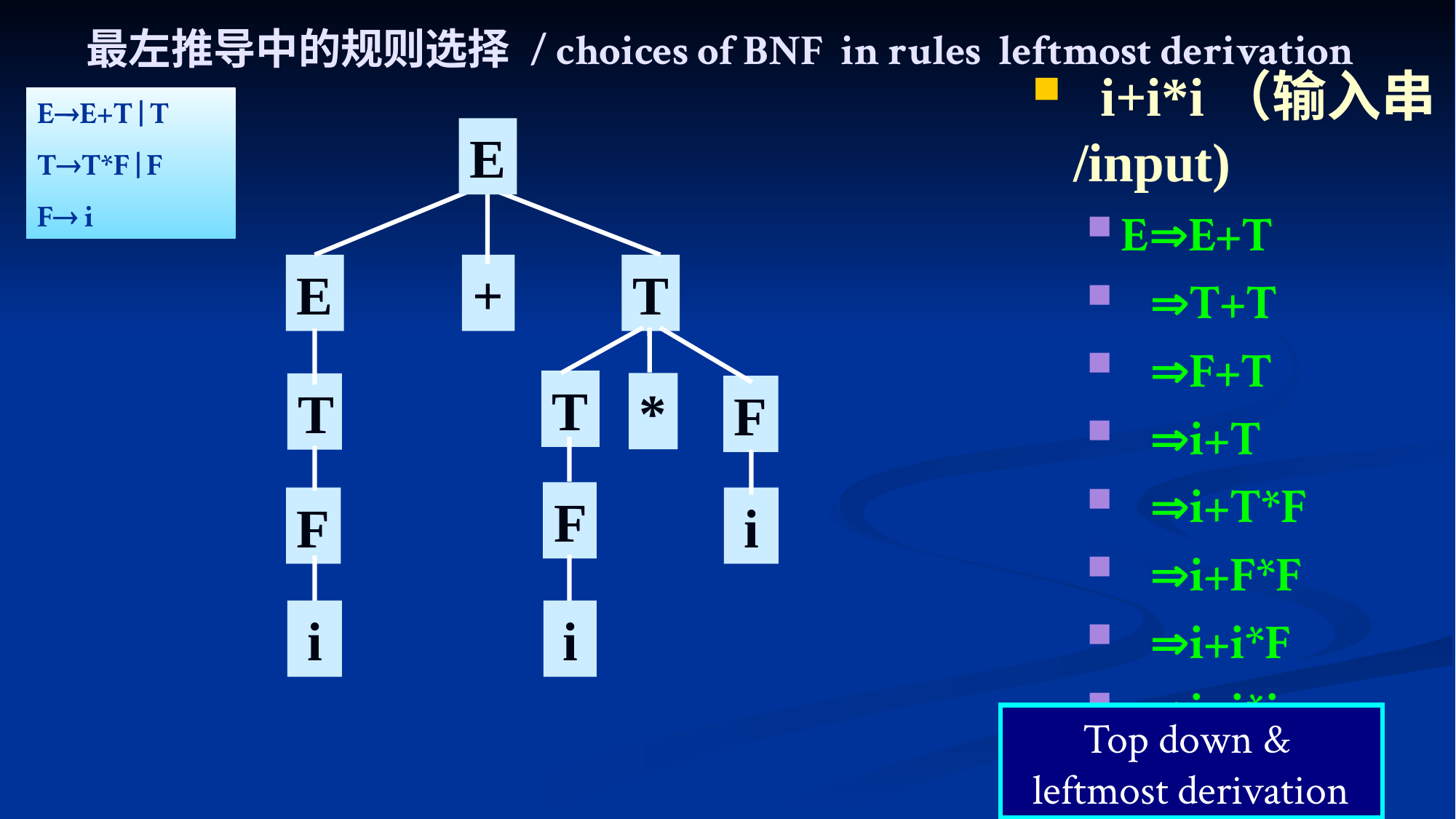

# 最左推导中的规则选择 / choices of BNF  in rules  leftmost derivation
  i+i*i（输入串/input)
E⇒E+T
   ⇒T+T
   ⇒F+T
   ⇒i+T
   ⇒i+T*F
   ⇒i+F*F
   ⇒i+i*F
   ⇒i+i*i

E→E+T | T
T→T*F | F
F→ i
E

E
+
T

T
*
F

T

F

F

i

i

i
Top down &
leftmost derivation